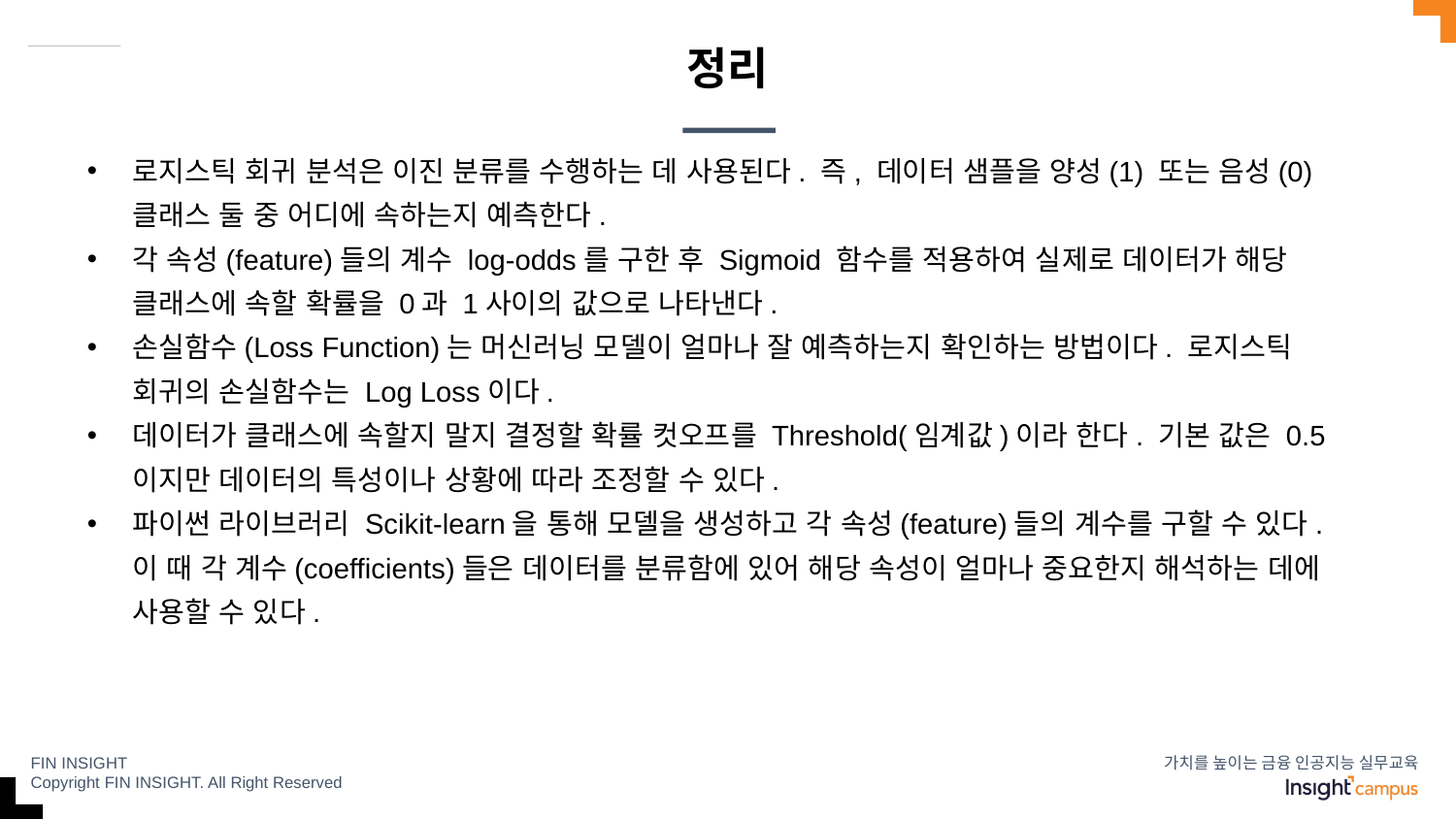

# 정리
로지스틱 회귀 분석은 이진 분류를 수행하는 데 사용된다. 즉, 데이터 샘플을 양성(1) 또는 음성(0) 클래스 둘 중 어디에 속하는지 예측한다.
각 속성(feature)들의 계수 log-odds를 구한 후 Sigmoid 함수를 적용하여 실제로 데이터가 해당 클래스에 속할 확률을 0과 1사이의 값으로 나타낸다.
손실함수(Loss Function)는 머신러닝 모델이 얼마나 잘 예측하는지 확인하는 방법이다. 로지스틱 회귀의 손실함수는 Log Loss이다.
데이터가 클래스에 속할지 말지 결정할 확률 컷오프를 Threshold(임계값)이라 한다. 기본 값은 0.5이지만 데이터의 특성이나 상황에 따라 조정할 수 있다.
파이썬 라이브러리 Scikit-learn을 통해 모델을 생성하고 각 속성(feature)들의 계수를 구할 수 있다. 이 때 각 계수(coefficients)들은 데이터를 분류함에 있어 해당 속성이 얼마나 중요한지 해석하는 데에 사용할 수 있다.